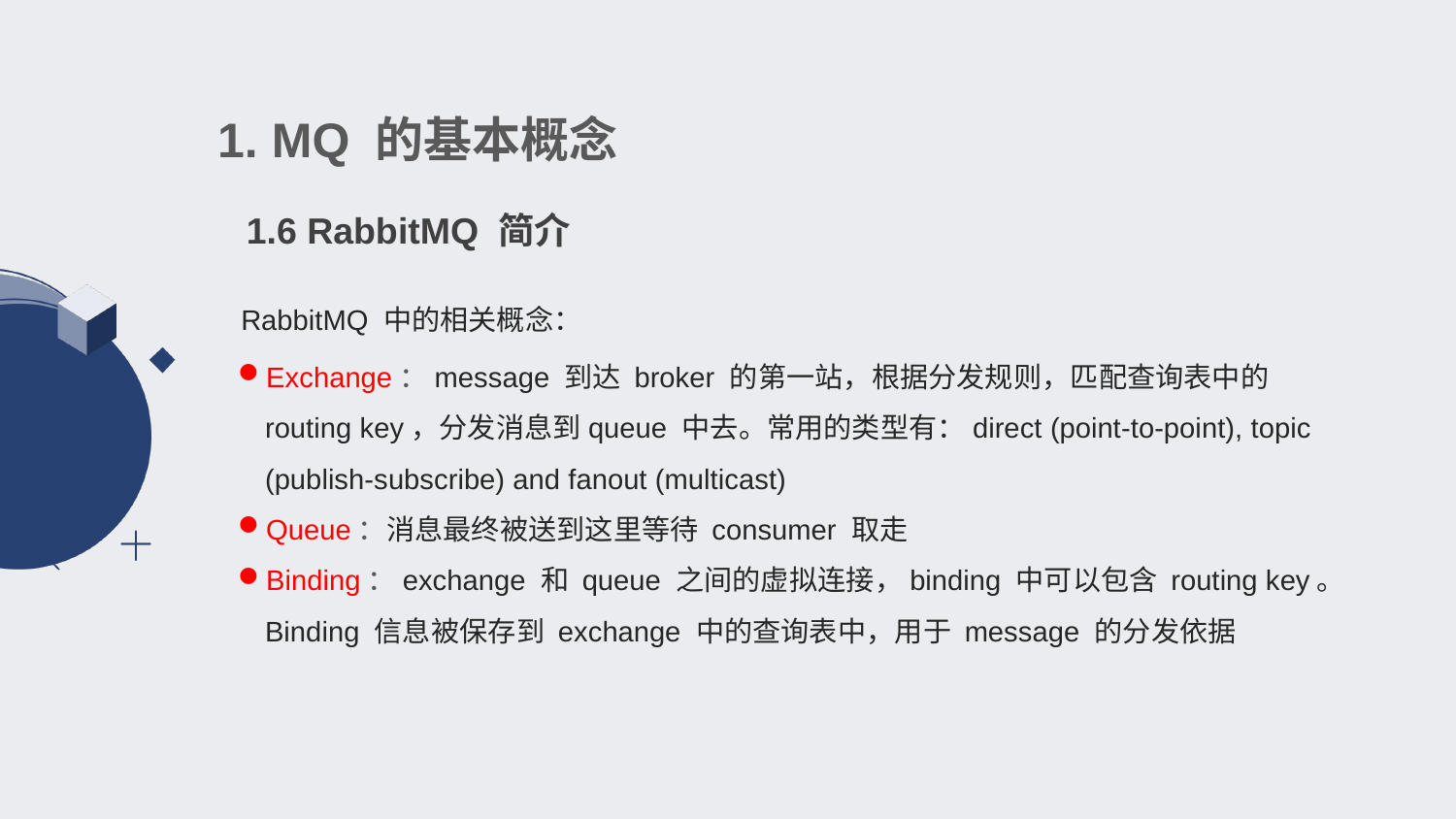

1. MQ 的基本概念
1.6 RabbitMQ 简介
RabbitMQ 中的相关概念：
Exchange：message 到达 broker 的第一站，根据分发规则，匹配查询表中的 routing key，分发消息到queue 中去。常用的类型有：direct (point-to-point), topic (publish-subscribe) and fanout (multicast)
Queue：消息最终被送到这里等待 consumer 取走
Binding：exchange 和 queue 之间的虚拟连接，binding 中可以包含 routing key。Binding 信息被保存到 exchange 中的查询表中，用于 message 的分发依据